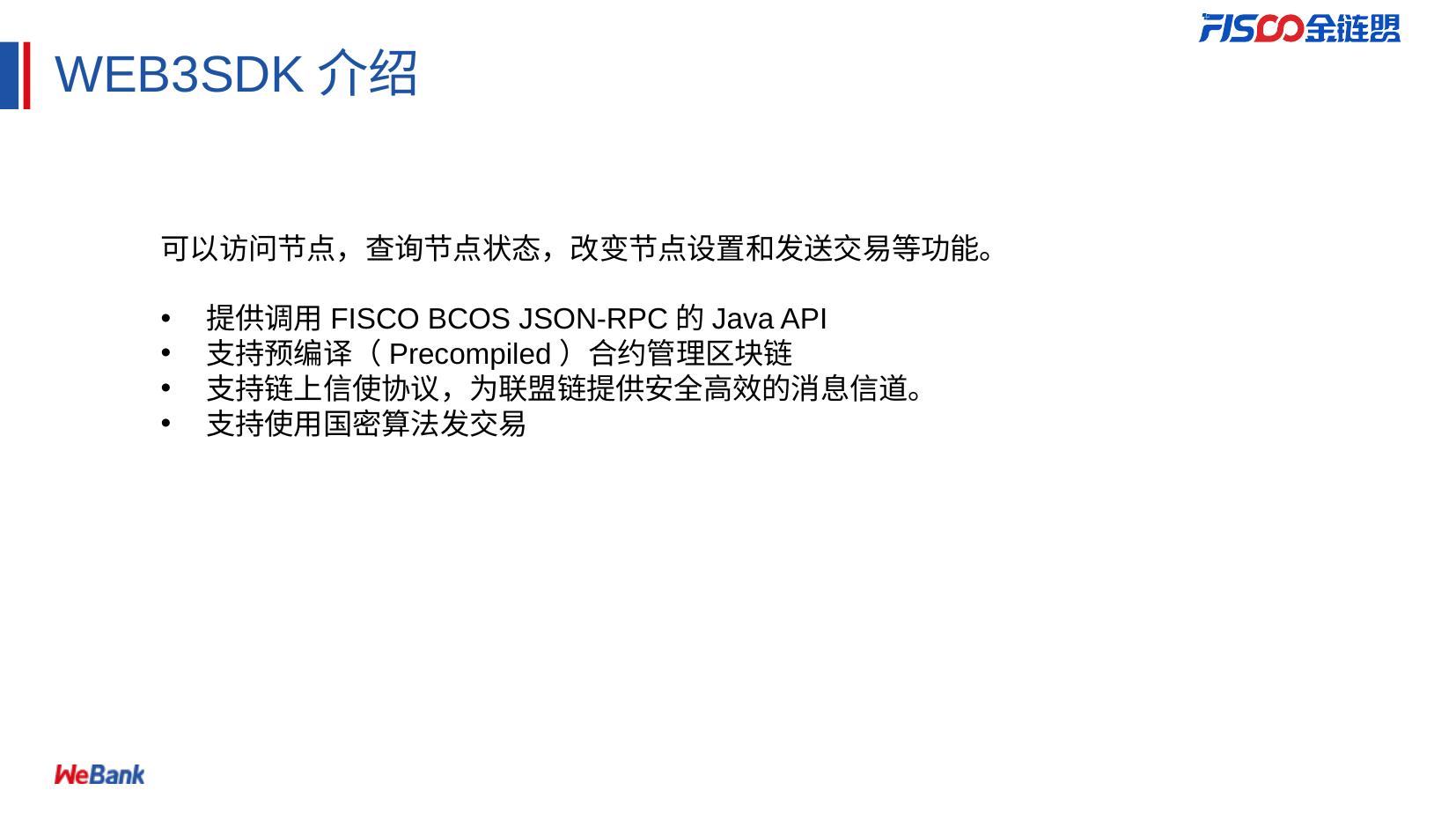

# WEB3SDK介绍
可以访问节点，查询节点状态，改变节点设置和发送交易等功能。

提供调用FISCO BCOS JSON-RPC的Java API
支持预编译（Precompiled）合约管理区块链
支持链上信使协议，为联盟链提供安全高效的消息信道。
支持使用国密算法发交易